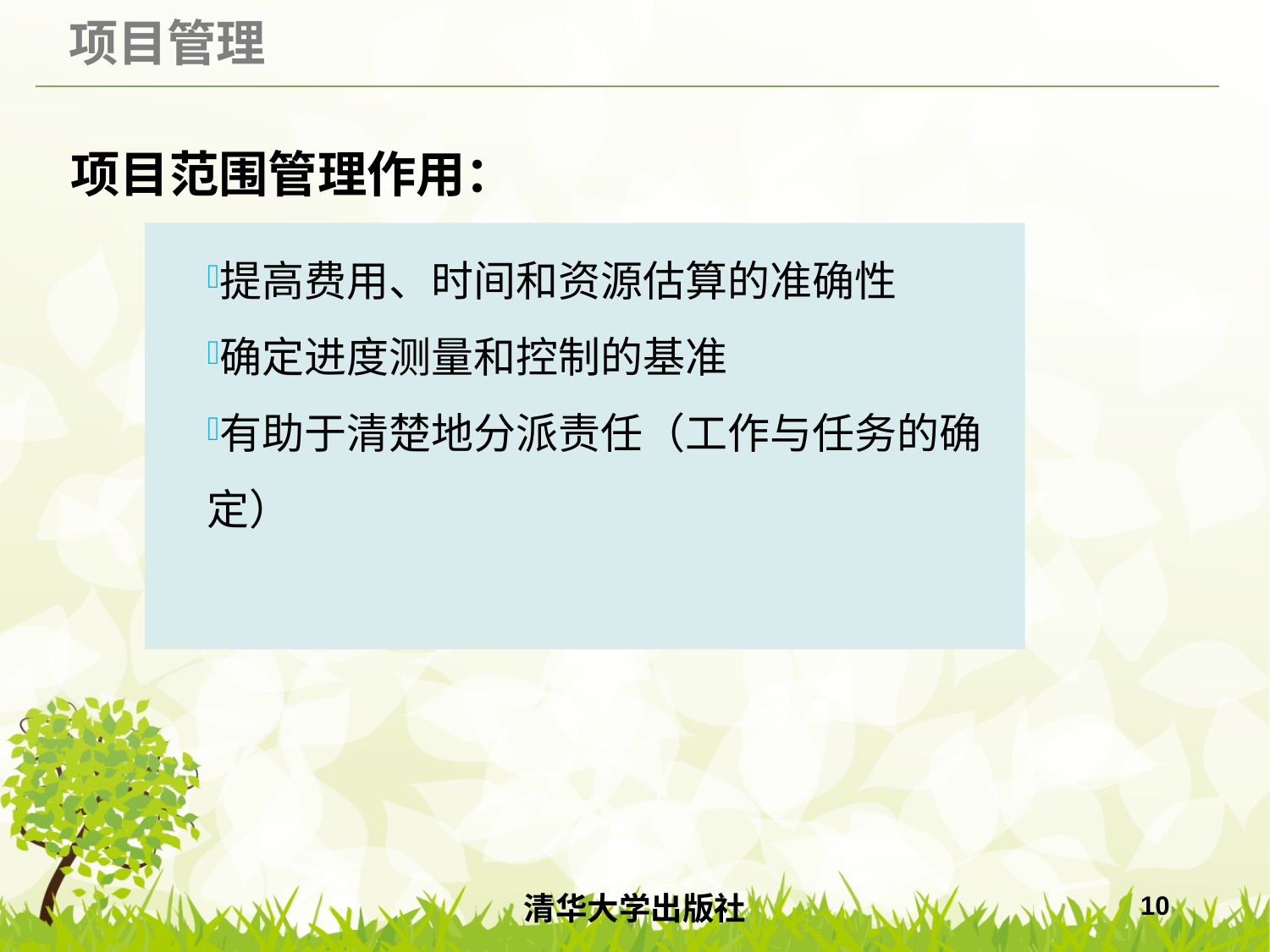

# 项目范围管理作用：
提高费用、时间和资源估算的准确性
确定进度测量和控制的基准
有助于清楚地分派责任（工作与任务的确定）

清华大学出版社
10